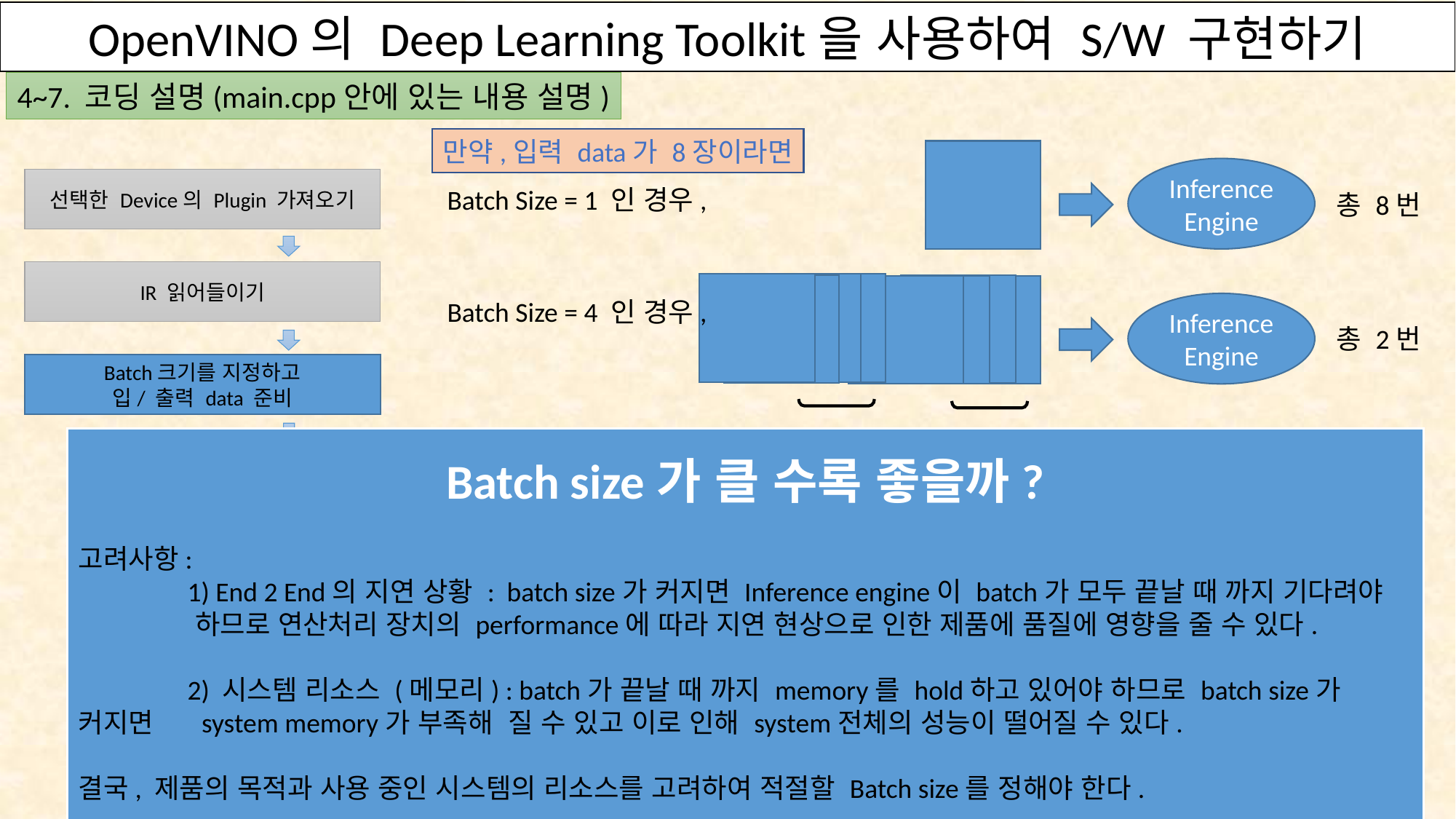

OpenVINO의 Deep Learning Toolkit을 사용하여 S/W 구현하기
OpenVINO의 Deep Learning Toolkit을 사용하여 S/W 구현하기
4~7. 코딩 설명(main.cpp안에 있는 내용 설명)
4. Inferencing 코딩하기
만약,입력 data가 8장이라면

Inference Engine
선택한 Device의 Plugin 가져오기
Batch Size = 1 인 경우,
총 8번

IR 읽어들이기

Batch Size = 4 인 경우,
Inference Engine
총 2번

Batch크기를 지정하고
입/ 출력 data 준비

Batch size가 클 수록 좋을까?

고려사항:
	1) End 2 End의 지연 상황 :  batch size가 커지면 Inference engine이 batch가 모두 끝날 때 까지 기다려야		 하므로 연산처리 장치의 performance에 따라 지연 현상으로 인한 제품에 품질에 영향을 줄 수 있다.

	2) 시스템 리소스 (메모리) : batch가 끝날 때 까지 memory를 hold하고 있어야 하므로 batch size가 커지면	 system memory가 부족해  질 수 있고 이로 인해 system전체의 성능이 떨어질 수 있다.

결국, 제품의 목적과 사용 중인 시스템의 리소스를 고려하여 적절할 Batch size를 정해야 한다.
// ----------------Set batch size-----------------------------------
CNNNetwork network = network_reader.getNetwork();
network.setBatchSize(1);
// ----------------Prepare input blobs------------------------------auto input_info = network.getInputsInfo().begin()->second;
auto input_name = network.getInputsInfo().begin()->first;
input_info->setPrecision(Precision::U8);
// ----------------Prepare output blobs-----------------------------auto output_info = network.getOutputsInfo().begin()->second;
auto output_name = network.getOutputsInfo().begin()->first;
output_info->setPrecision(Precision::FP32);